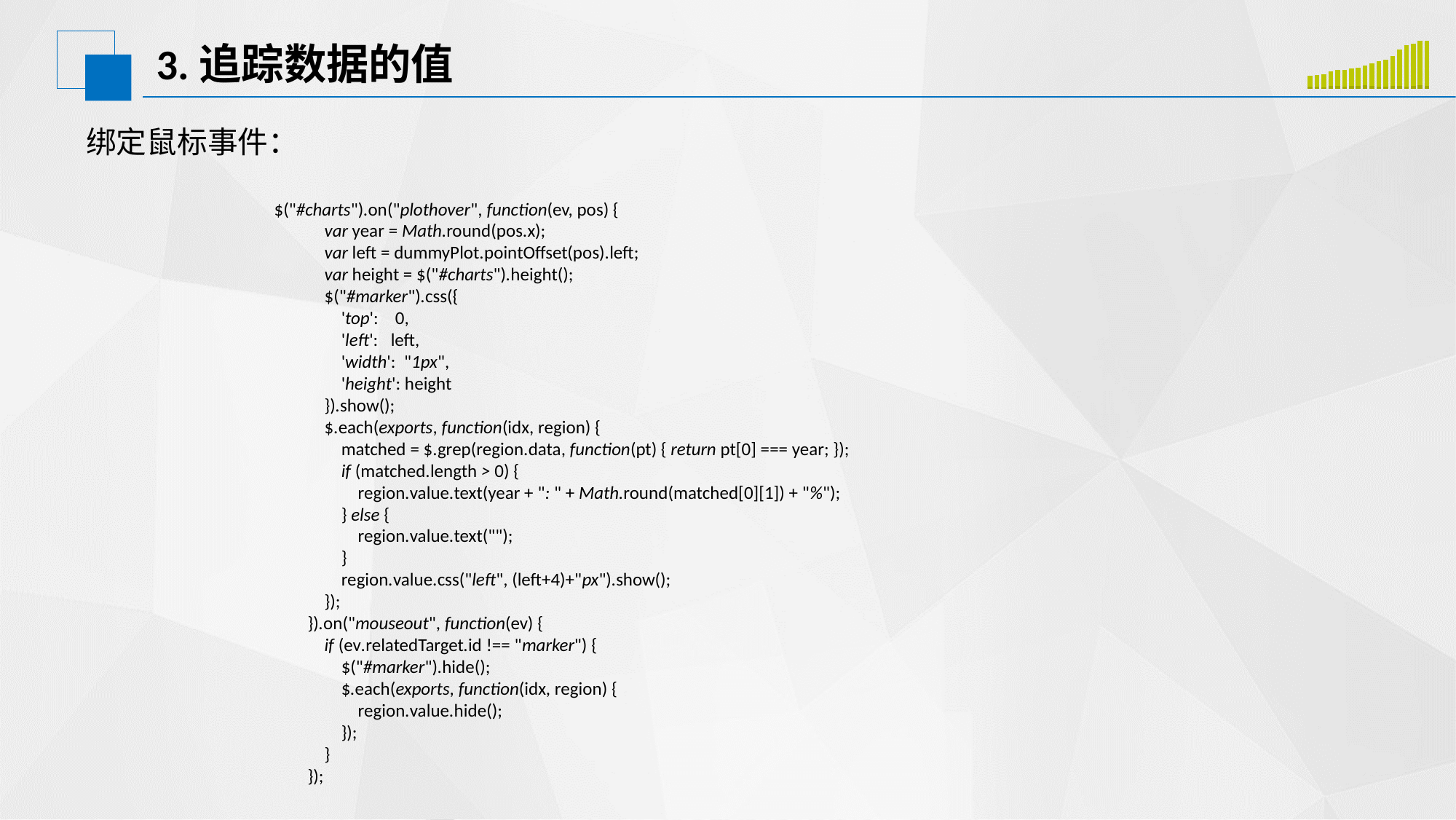

# 3.追踪数据的值

### Chart

| Category | 系列 1 | 系列 2 |
|---|---|---|
| 类别 1 | 0.3 | 1.6 |
| 类别 2 | 0.3 | 1.7 |
| 类别 3 | 0.2 | 1.9 |
| 类别 4 | 0.4 | 2.1 |
| 类别 5 | 0.4 | 2.3 |
| 类别 6 | 0.3 | 2.4 |
| 类别 7 | 0.4 | 2.5 |
| 类别 8 | 0.4 | 2.6 |
| 类别 9 | 0.5 | 2.8 |
| 类别 10 | 0.4 | 3.2 |
| 类别 11 | 0.3 | 3.6 |
| 类别 12 | 0.3 | 3.8 |
| 类别 13 | 0.4 | 4.3 |
| 类别 14 | 0.4 | 5.2 |
| 类别 15 | 0.3 | 5.9 |
| 类别 16 | 0.4 | 6.0 |
| 类别 17 | 0.5 | 6.3 |
| 类别 18 | 0.4 | 6.4 |
绑定鼠标事件：
$("#charts").on("plothover", function(ev, pos) {
            var year = Math.round(pos.x);
            var left = dummyPlot.pointOffset(pos).left;
            var height = $("#charts").height();
            $("#marker").css({
                'top':    0,
                'left':   left,
                'width':  "1px",
                'height': height
            }).show();
            $.each(exports, function(idx, region) {
                matched = $.grep(region.data, function(pt) { return pt[0] === year; });
                if (matched.length > 0) {
                    region.value.text(year + ": " + Math.round(matched[0][1]) + "%");
                } else {
                    region.value.text("");
                }
                region.value.css("left", (left+4)+"px").show();
            });
        }).on("mouseout", function(ev) {
            if (ev.relatedTarget.id !== "marker") {
                $("#marker").hide();
                $.each(exports, function(idx, region) {
                    region.value.hide();
                });
            }
        });